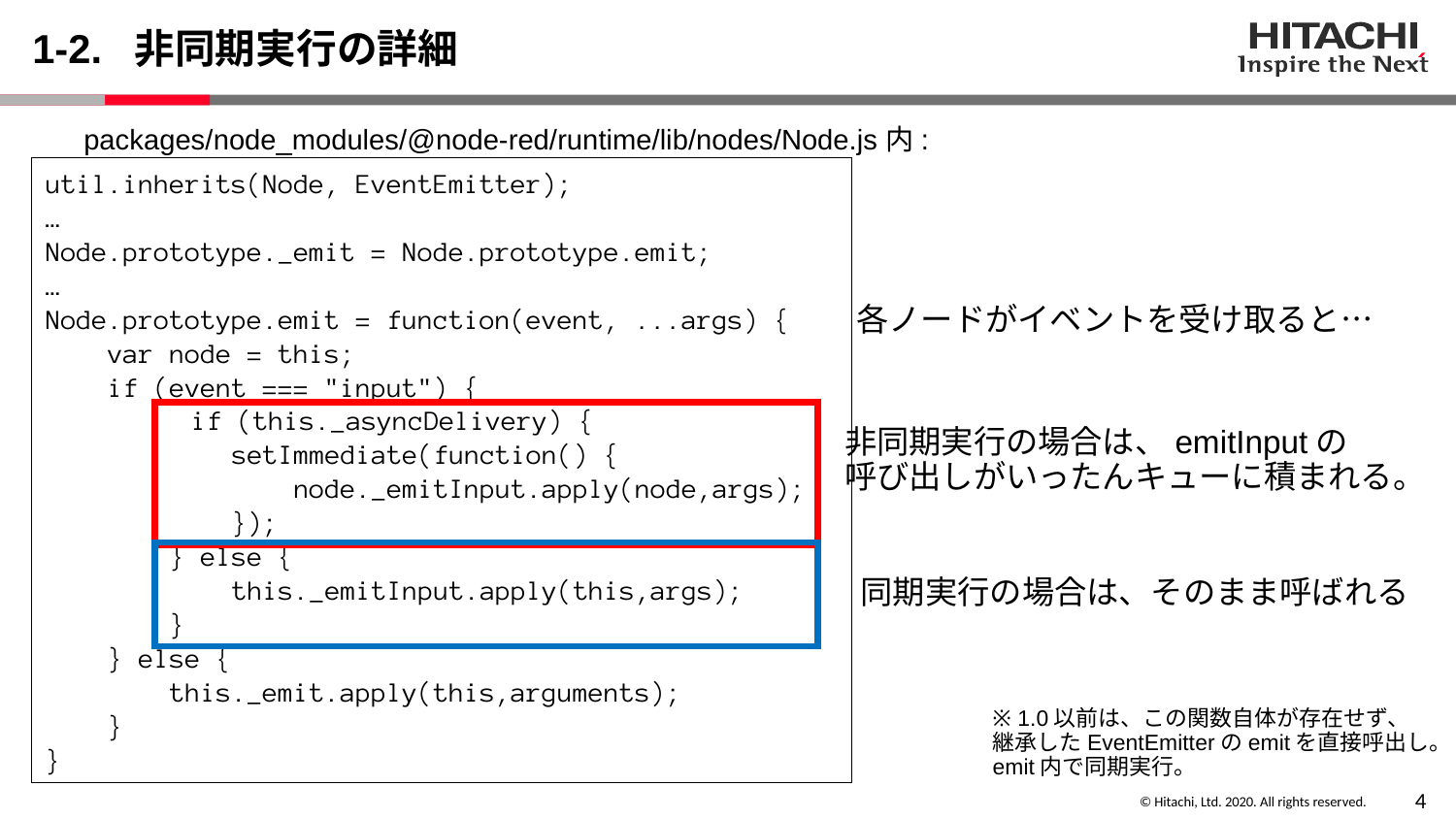

# 1-2.  非同期実行の詳細
packages/node_modules/@node-red/runtime/lib/nodes/Node.js内:
util.inherits(Node, EventEmitter);
…
Node.prototype._emit = Node.prototype.emit;
…
Node.prototype.emit = function(event, ...args) {
    var node = this;
    if (event === "input") {
	if (this._asyncDelivery) {
            setImmediate(function() {
                node._emitInput.apply(node,args);
            });
        } else {
            this._emitInput.apply(this,args);
        }
    } else {
        this._emit.apply(this,arguments);
    }
}
各ノードがイベントを受け取ると…

非同期実行の場合は、emitInputの
呼び出しがいったんキューに積まれる。

同期実行の場合は、そのまま呼ばれる
※ 1.0以前は、この関数自体が存在せず、
継承したEventEmitterのemitを直接呼出し。
emit内で同期実行。